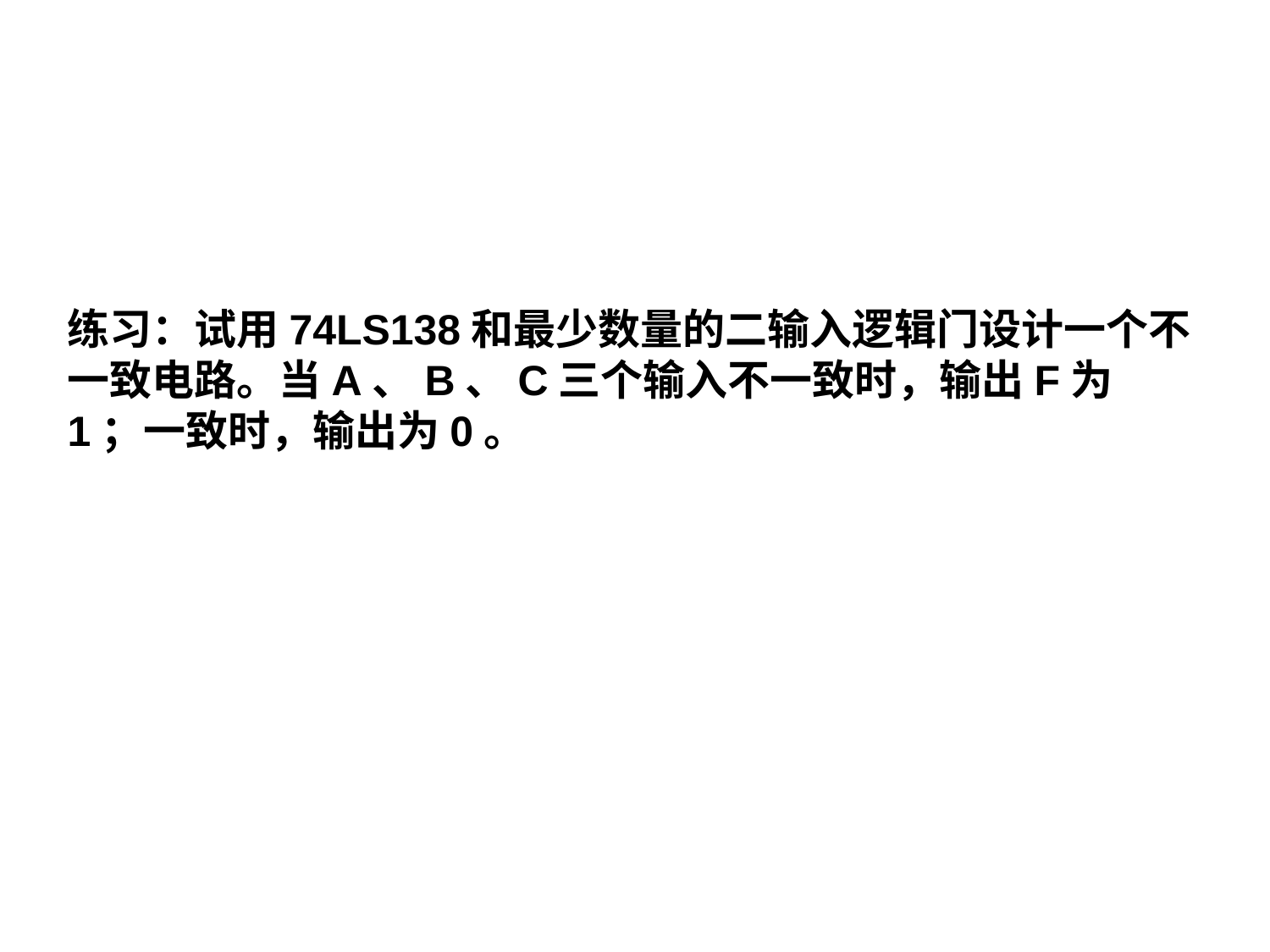

练习：试用74LS138和最少数量的二输入逻辑门设计一个不一致电路。当A、B、C三个输入不一致时，输出F为1；一致时，输出为0。